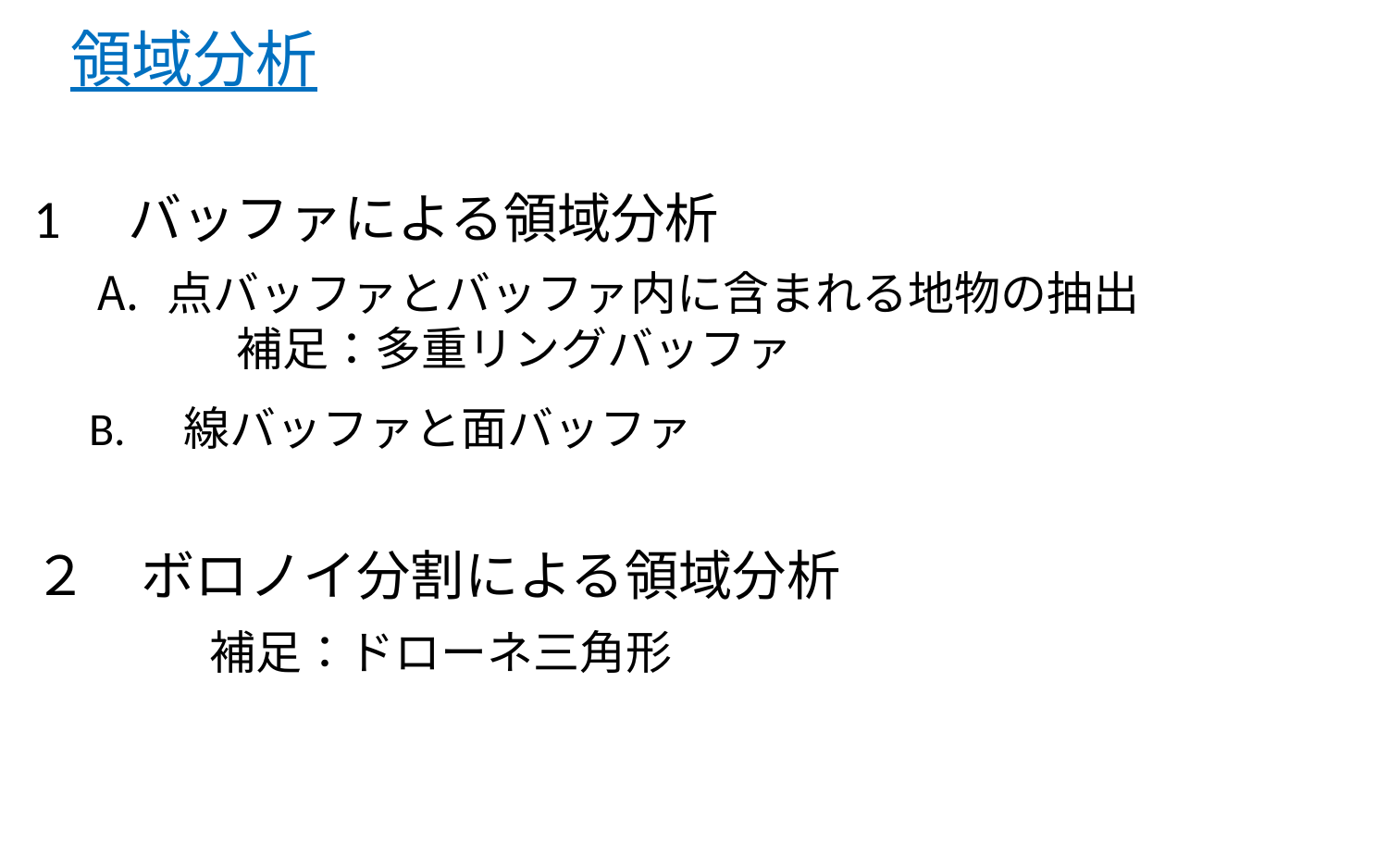

# 領域分析
1　バッファによる領域分析
点バッファとバッファ内に含まれる地物の抽出
　　　補足：多重リングバッファ
B.　線バッファと面バッファ
２　ボロノイ分割による領域分析
補足：ドローネ三角形